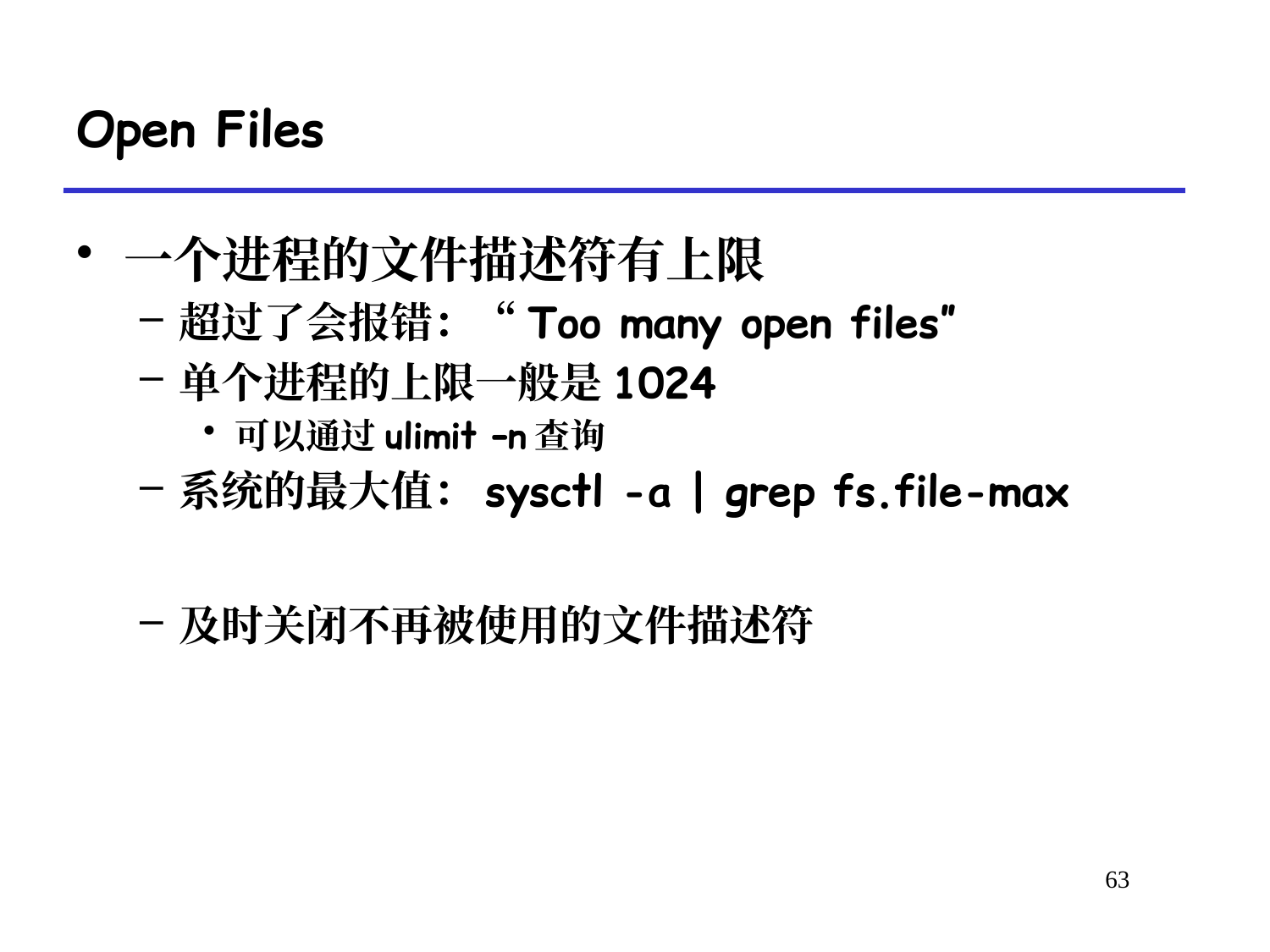

# Open Files
一个进程的文件描述符有上限
超过了会报错：“Too many open files”
单个进程的上限一般是1024
可以通过ulimit –n查询
系统的最大值：sysctl -a | grep fs.file-max

及时关闭不再被使用的文件描述符
63